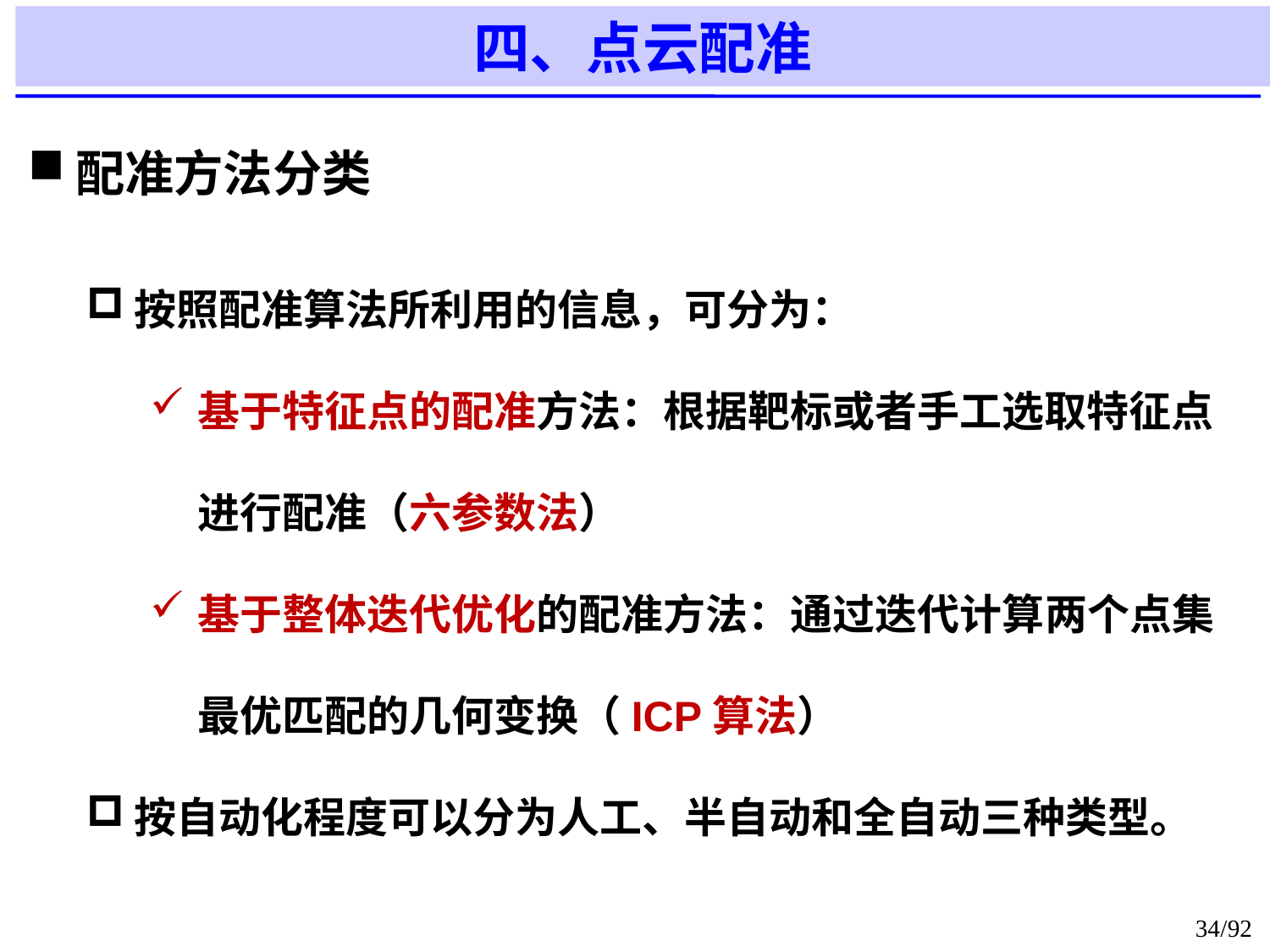

四、点云配准

配准方法分类
按照配准算法所利用的信息，可分为：
基于特征点的配准方法：根据靶标或者手工选取特征点进行配准（六参数法）
基于整体迭代优化的配准方法：通过迭代计算两个点集最优匹配的几何变换（ICP算法）
按自动化程度可以分为人工、半自动和全自动三种类型。
34/92